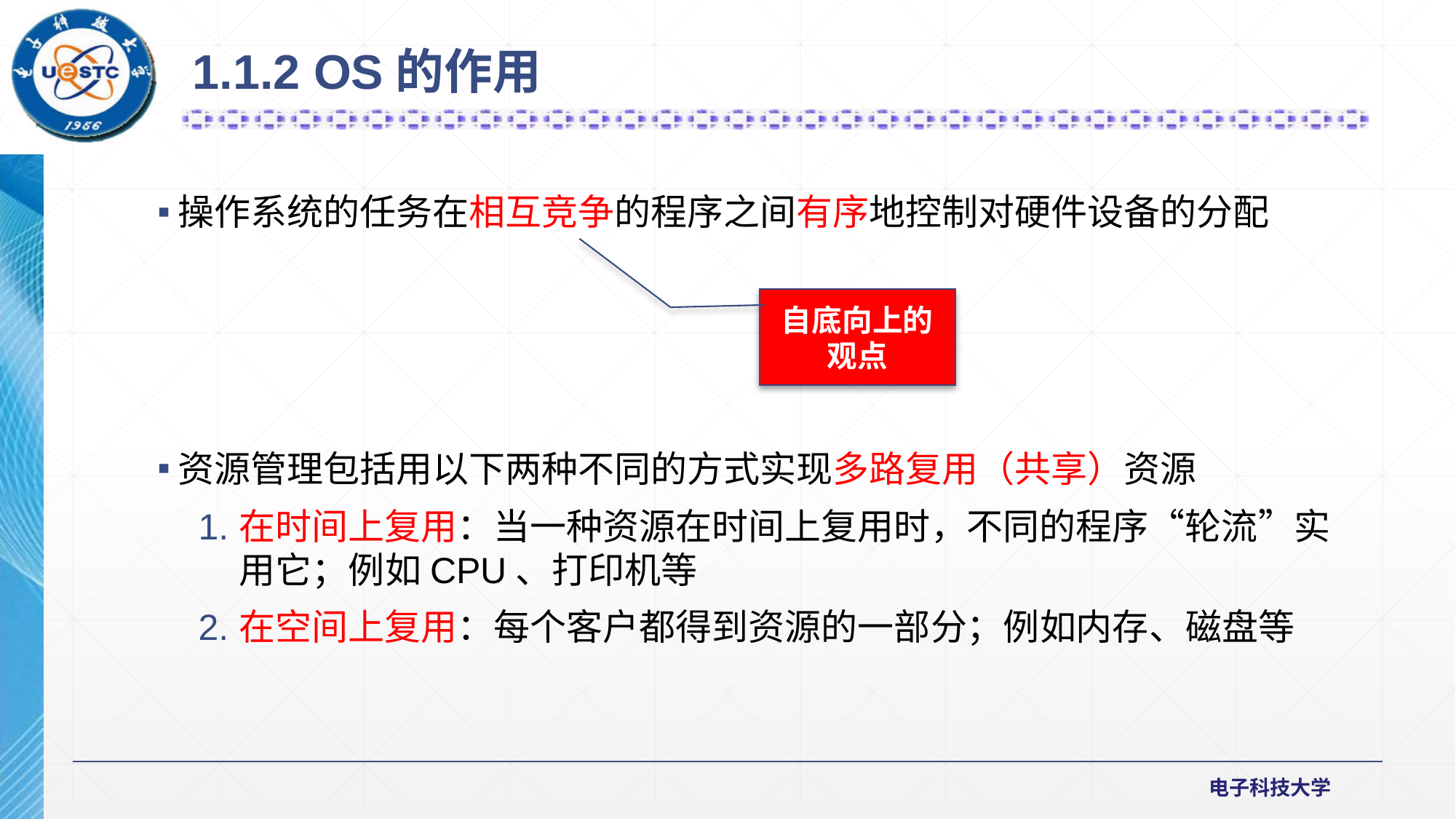

1.1.2 OS的作用
操作系统的任务在相互竞争的程序之间有序地控制对硬件设备的分配

资源管理包括用以下两种不同的方式实现多路复用（共享）资源
在时间上复用：当一种资源在时间上复用时，不同的程序“轮流”实用它；例如CPU、打印机等
在空间上复用：每个客户都得到资源的一部分；例如内存、磁盘等
自底向上的
观点